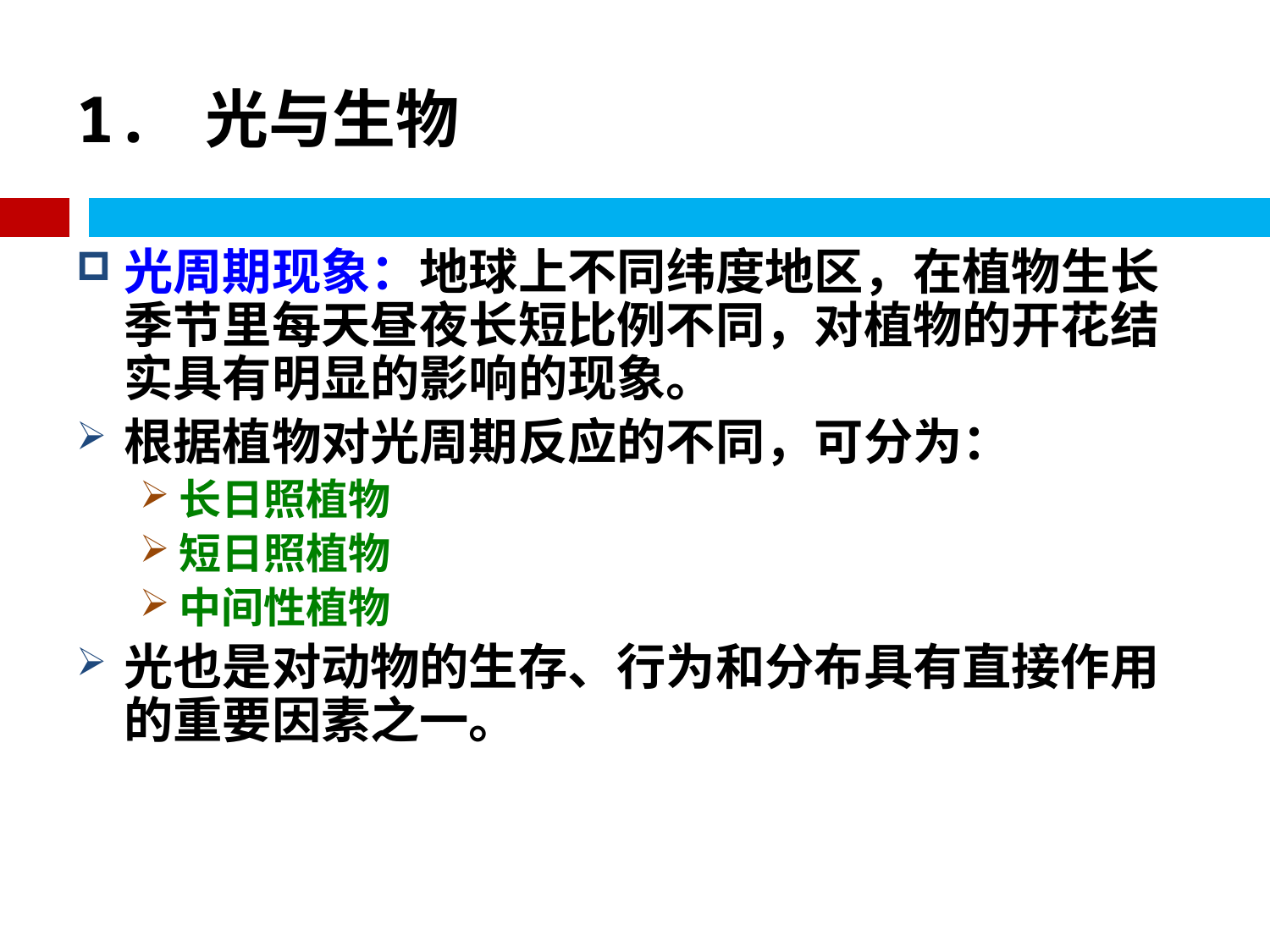

# 1. 光与生物
光周期现象：地球上不同纬度地区，在植物生长季节里每天昼夜长短比例不同，对植物的开花结实具有明显的影响的现象。
根据植物对光周期反应的不同，可分为：
长日照植物
短日照植物
中间性植物
光也是对动物的生存、行为和分布具有直接作用的重要因素之一。